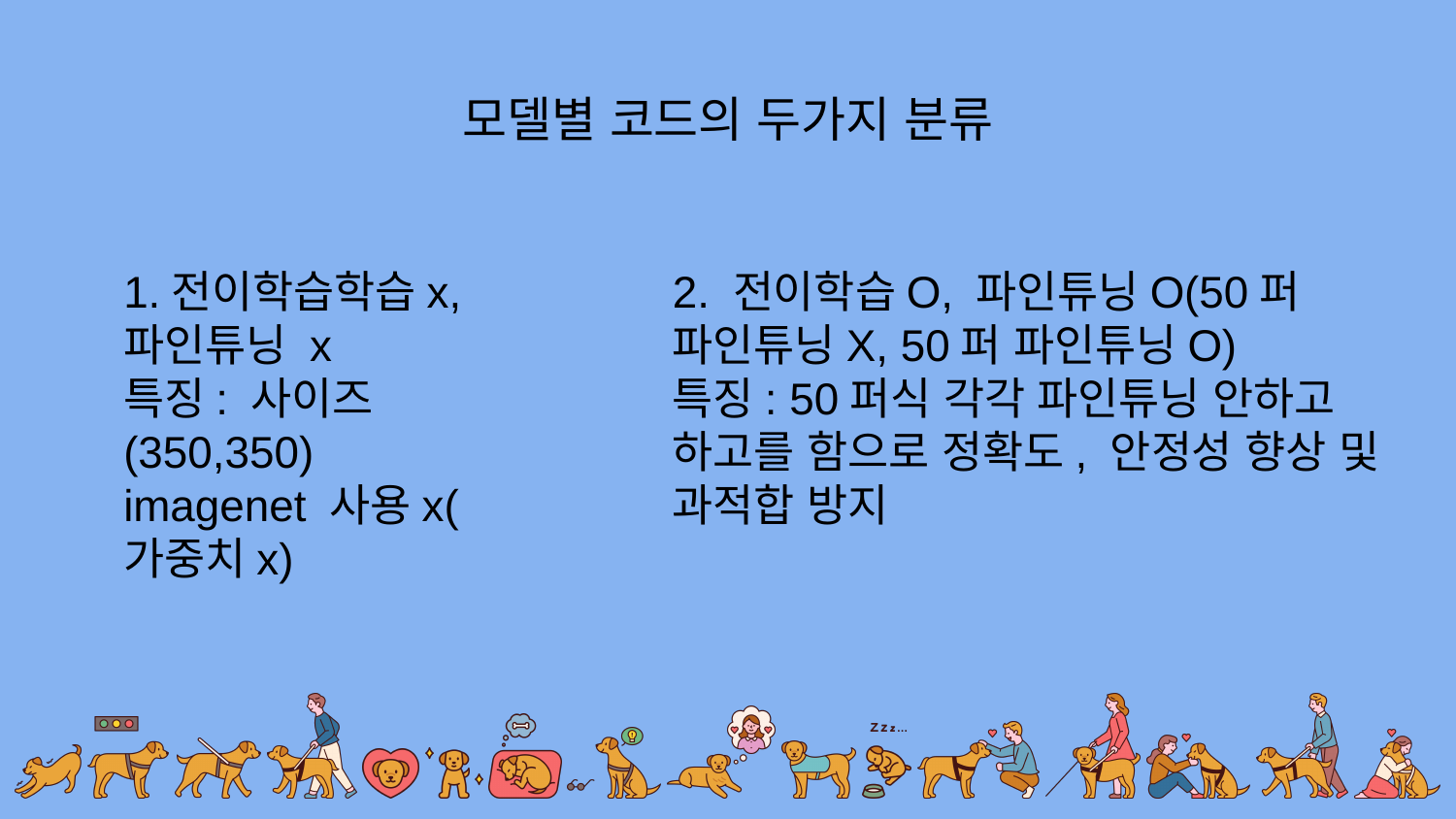

모델별 코드의 두가지 분류
1.전이학습학습x, 파인튜닝 x
특징: 사이즈(350,350)
imagenet 사용x(가중치x)
2. 전이학습O, 파인튜닝O(50퍼 파인튜닝X, 50퍼 파인튜닝O)
특징: 50퍼식 각각 파인튜닝 안하고 하고를 함으로 정확도, 안정성 향상 및 과적합 방지